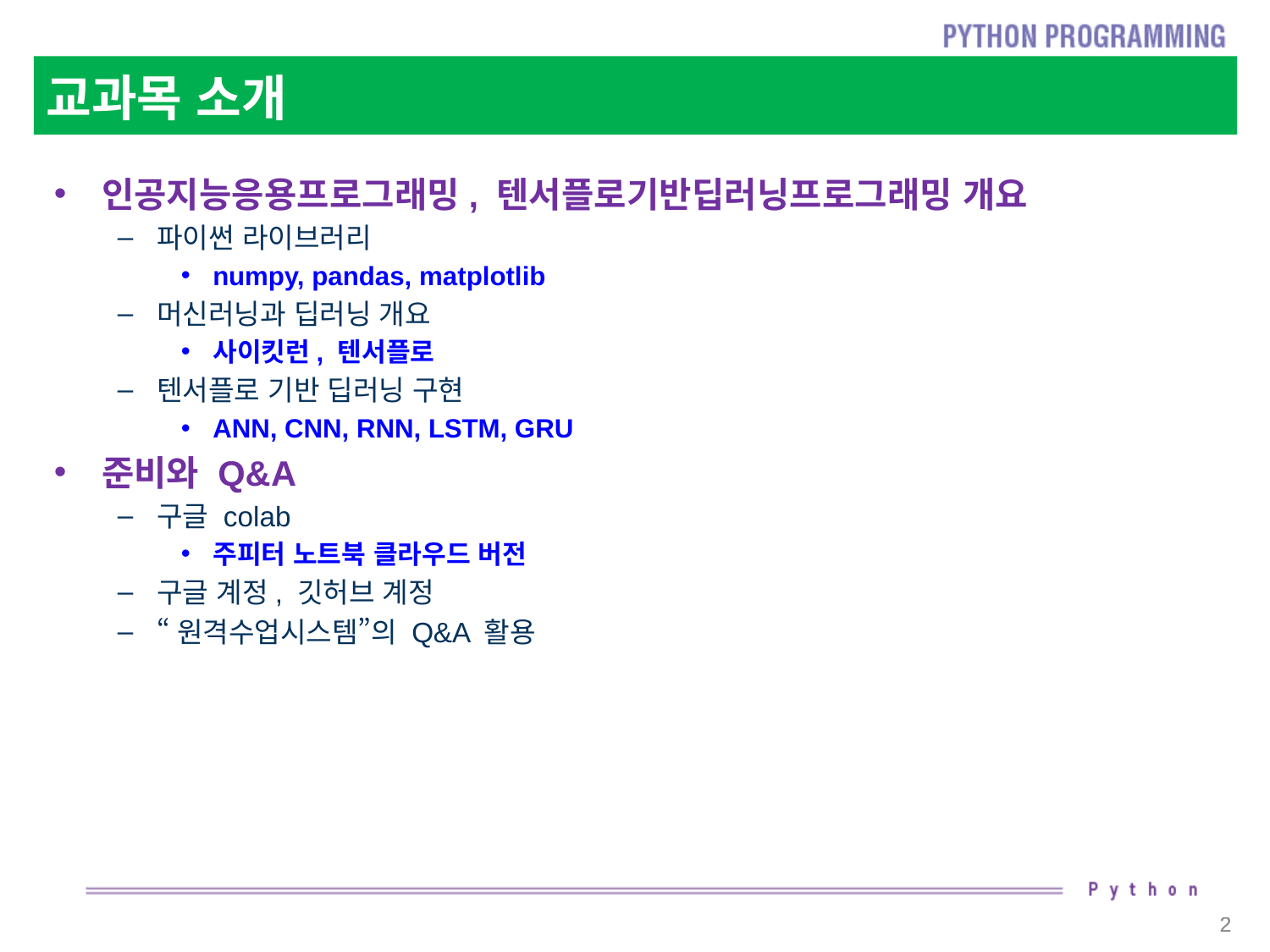

# 교과목 소개
인공지능응용프로그래밍, 텐서플로기반딥러닝프로그래밍 개요
파이썬 라이브러리
numpy, pandas, matplotlib
머신러닝과 딥러닝 개요
사이킷런, 텐서플로
텐서플로 기반 딥러닝 구현
ANN, CNN, RNN, LSTM, GRU
준비와 Q&A
구글 colab
주피터 노트북 클라우드 버전
구글 계정, 깃허브 계정
“원격수업시스템”의 Q&A 활용

2